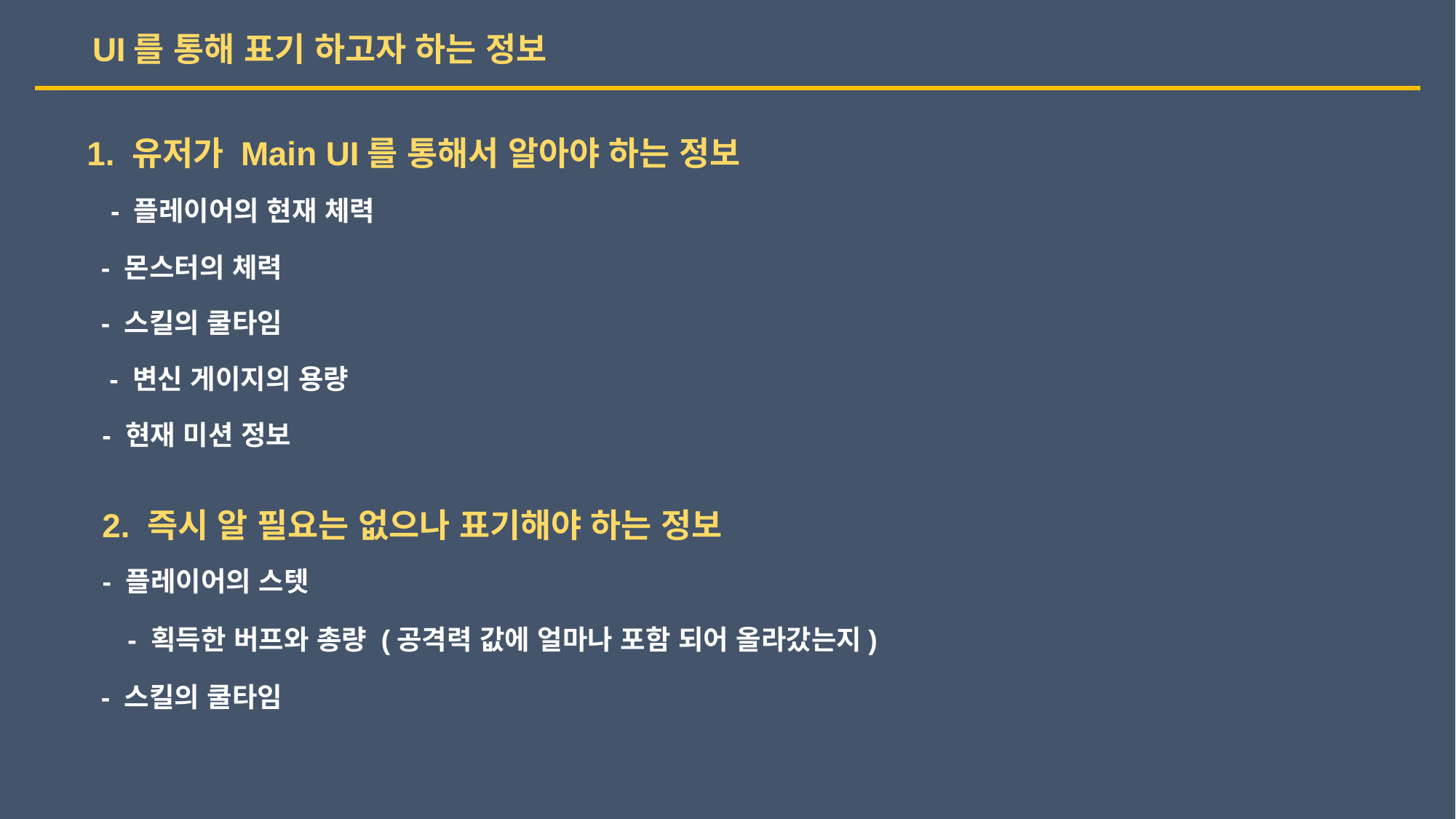

UI를 통해 표기 하고자 하는 정보
1. 유저가 Main UI를 통해서 알아야 하는 정보
 - 플레이어의 현재 체력
 - 몬스터의 체력
 - 스킬의 쿨타임
 - 변신 게이지의 용량
 - 현재 미션 정보
2. 즉시 알 필요는 없으나 표기해야 하는 정보
 - 플레이어의 스텟
 - 획득한 버프와 총량 (공격력 값에 얼마나 포함 되어 올라갔는지)
 - 스킬의 쿨타임